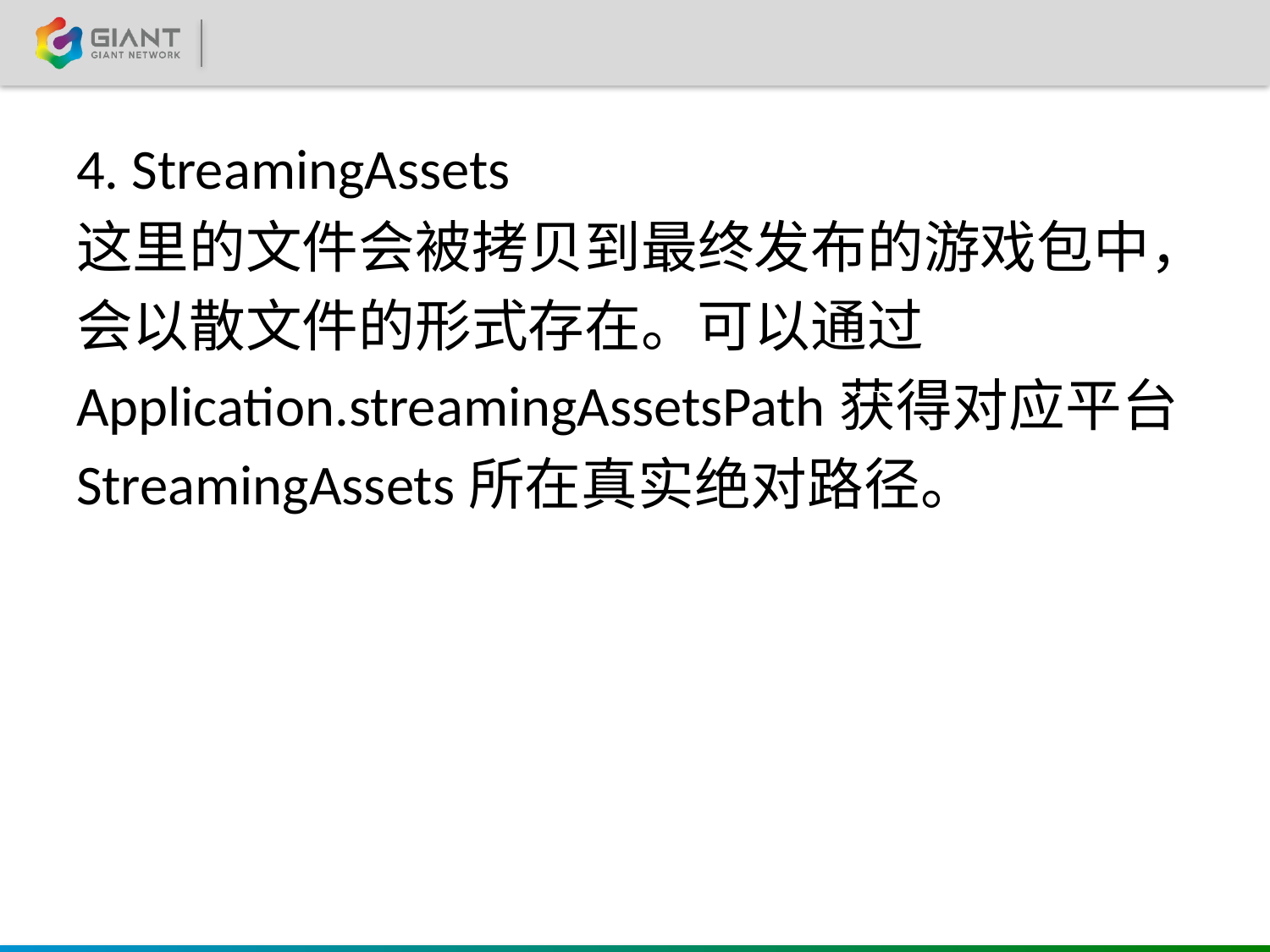

#
4. StreamingAssets
这里的文件会被拷贝到最终发布的游戏包中，
会以散文件的形式存在。可以通过
Application.streamingAssetsPath获得对应平台
StreamingAssets所在真实绝对路径。